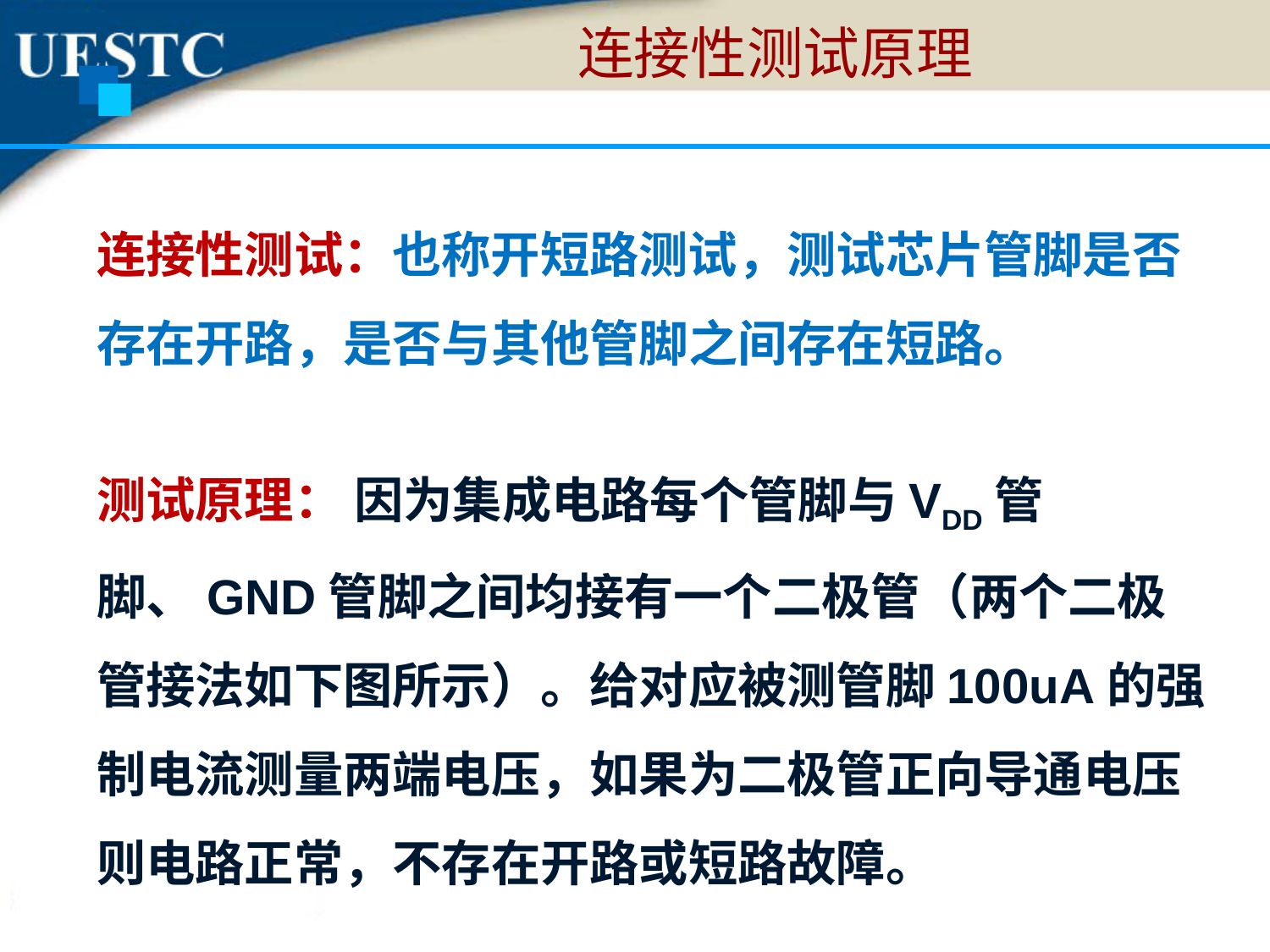

连接性测试原理

连接性测试：也称开短路测试，测试芯片管脚是否存在开路，是否与其他管脚之间存在短路。

测试原理： 因为集成电路每个管脚与VDD管脚、GND管脚之间均接有一个二极管（两个二极管接法如下图所示）。给对应被测管脚100uA的强制电流测量两端电压，如果为二极管正向导通电压则电路正常，不存在开路或短路故障。